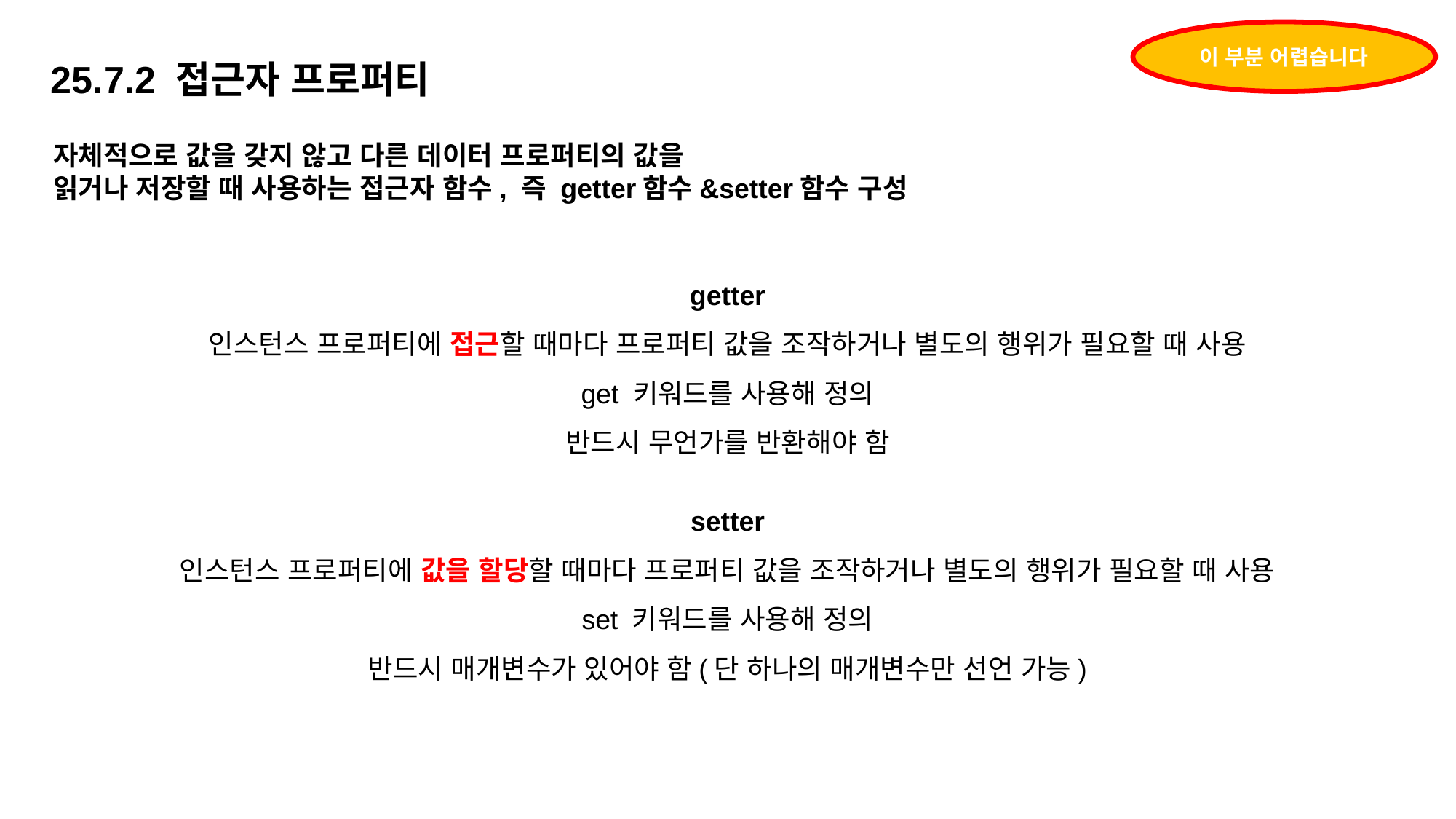

이 부분 어렵습니다
# 25.7.2 접근자 프로퍼티
자체적으로 값을 갖지 않고 다른 데이터 프로퍼티의 값을
읽거나 저장할 때 사용하는 접근자 함수, 즉 getter함수&setter함수 구성
getter
인스턴스 프로퍼티에 접근할 때마다 프로퍼티 값을 조작하거나 별도의 행위가 필요할 때 사용
get 키워드를 사용해 정의
반드시 무언가를 반환해야 함
setter
인스턴스 프로퍼티에 값을 할당할 때마다 프로퍼티 값을 조작하거나 별도의 행위가 필요할 때 사용
set 키워드를 사용해 정의
반드시 매개변수가 있어야 함(단 하나의 매개변수만 선언 가능)